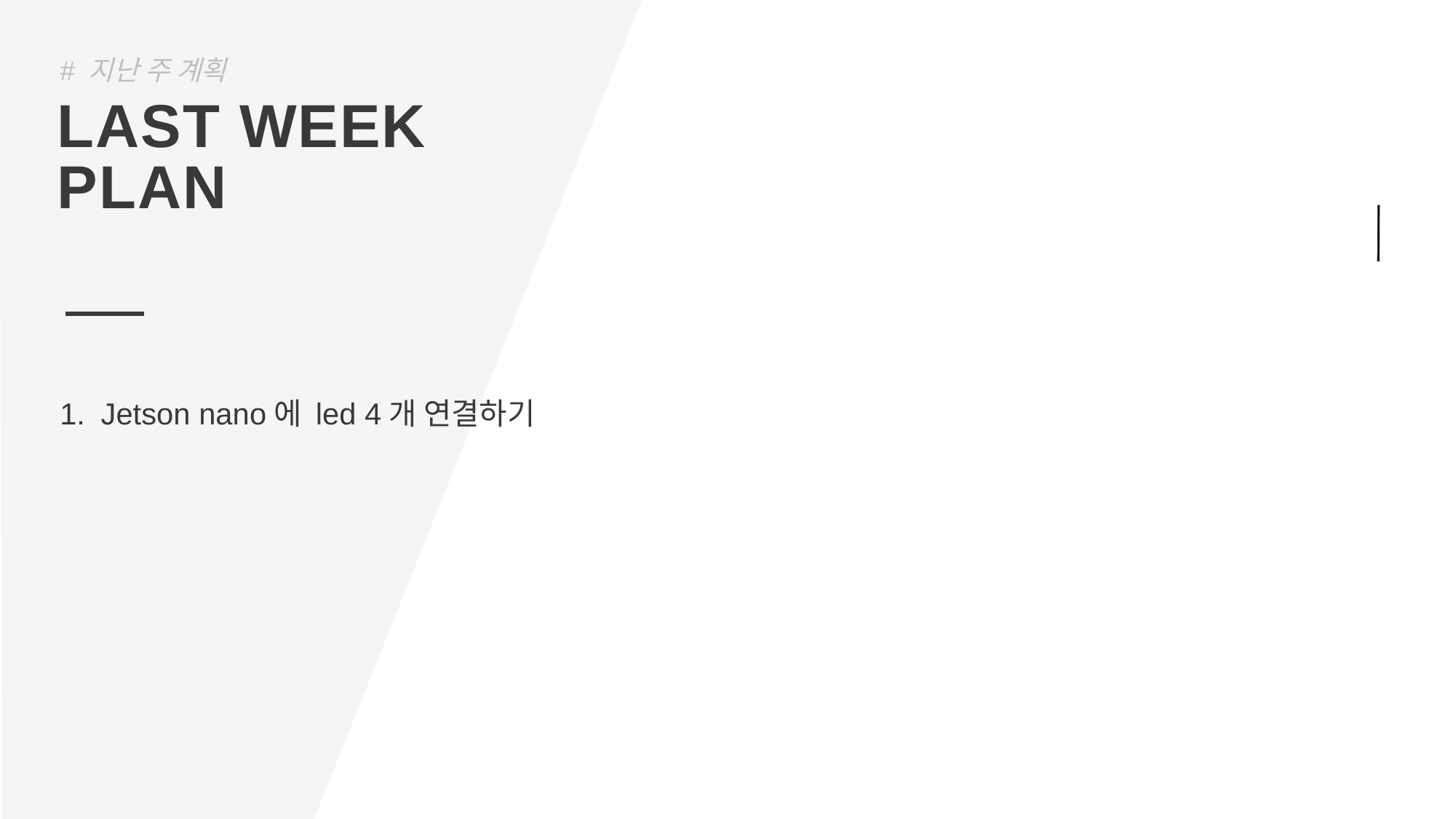

# 지난 주 계획
LAST WEEK
PLAN
3

Jetson nano에 led 4개 연결하기